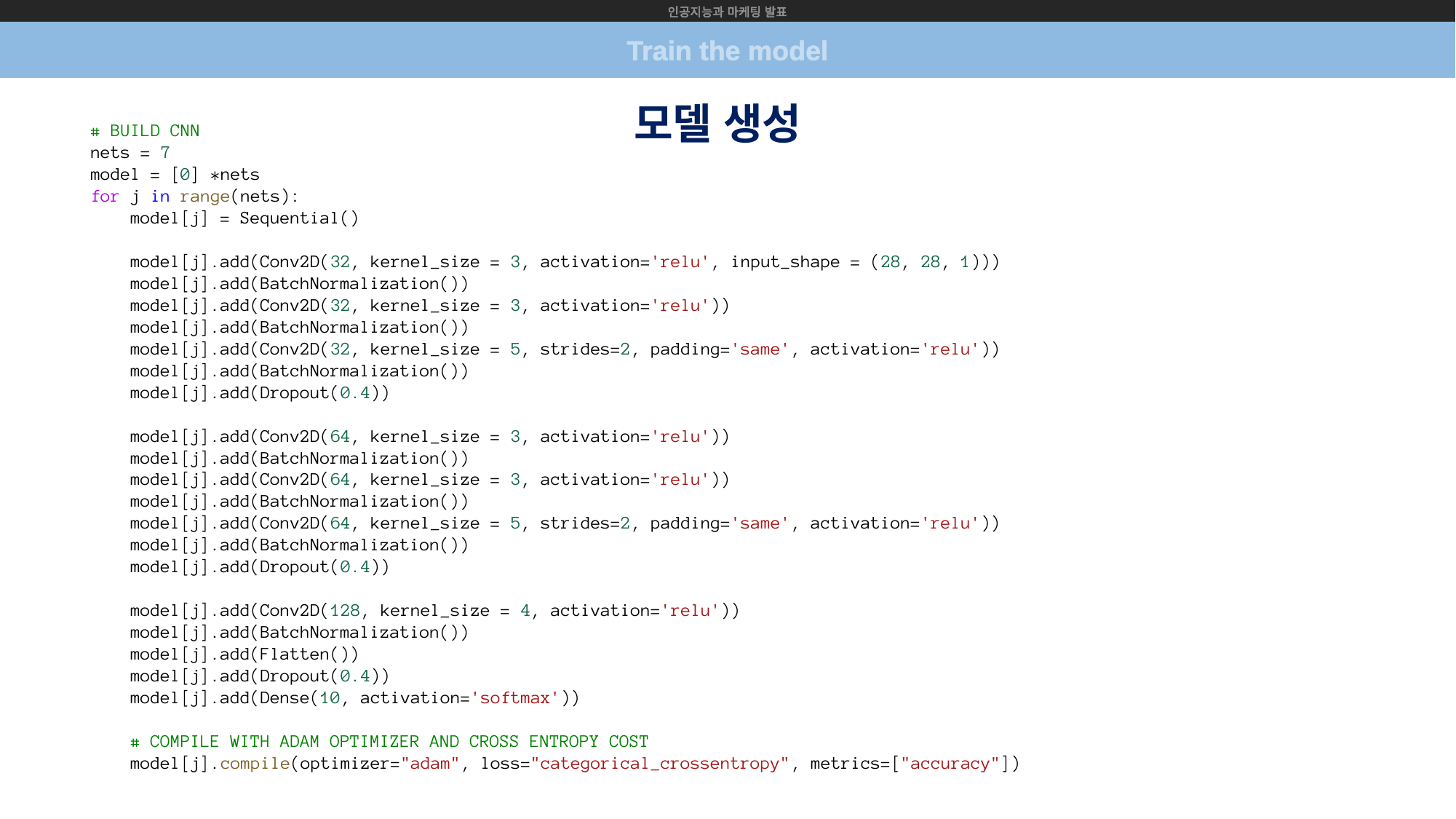

인공지능과 마케팅 발표

Train the model
모델 생성

# BUILD CNN
nets = 7
model = [0] *nets
for j in range(nets):
    model[j] = Sequential()
    model[j].add(Conv2D(32, kernel_size = 3, activation='relu', input_shape = (28, 28, 1)))
    model[j].add(BatchNormalization())
    model[j].add(Conv2D(32, kernel_size = 3, activation='relu'))
    model[j].add(BatchNormalization())
    model[j].add(Conv2D(32, kernel_size = 5, strides=2, padding='same', activation='relu'))
    model[j].add(BatchNormalization())
    model[j].add(Dropout(0.4))
    model[j].add(Conv2D(64, kernel_size = 3, activation='relu'))
    model[j].add(BatchNormalization())
    model[j].add(Conv2D(64, kernel_size = 3, activation='relu'))
    model[j].add(BatchNormalization())
    model[j].add(Conv2D(64, kernel_size = 5, strides=2, padding='same', activation='relu'))
    model[j].add(BatchNormalization())
    model[j].add(Dropout(0.4))
    model[j].add(Conv2D(128, kernel_size = 4, activation='relu'))
    model[j].add(BatchNormalization())
    model[j].add(Flatten())
    model[j].add(Dropout(0.4))
    model[j].add(Dense(10, activation='softmax'))
    # COMPILE WITH ADAM OPTIMIZER AND CROSS ENTROPY COST
    model[j].compile(optimizer="adam", loss="categorical_crossentropy", metrics=["accuracy"])